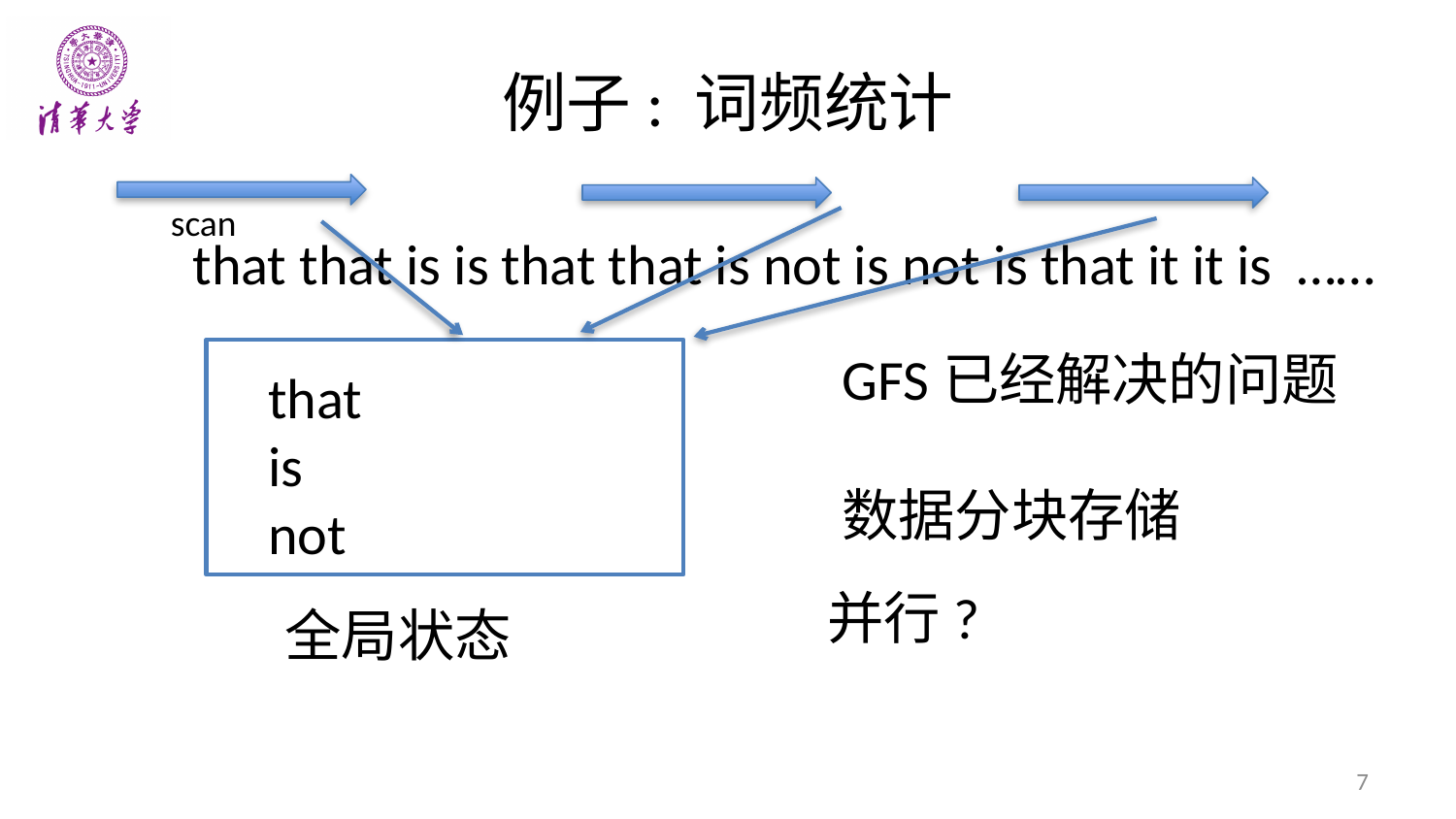

# 例子: 词频统计

scan
that that is is that that is not is not is that it it is  ……
GFS已经解决的问题

数据分块存储

that
is
not

并行?
全局状态
7